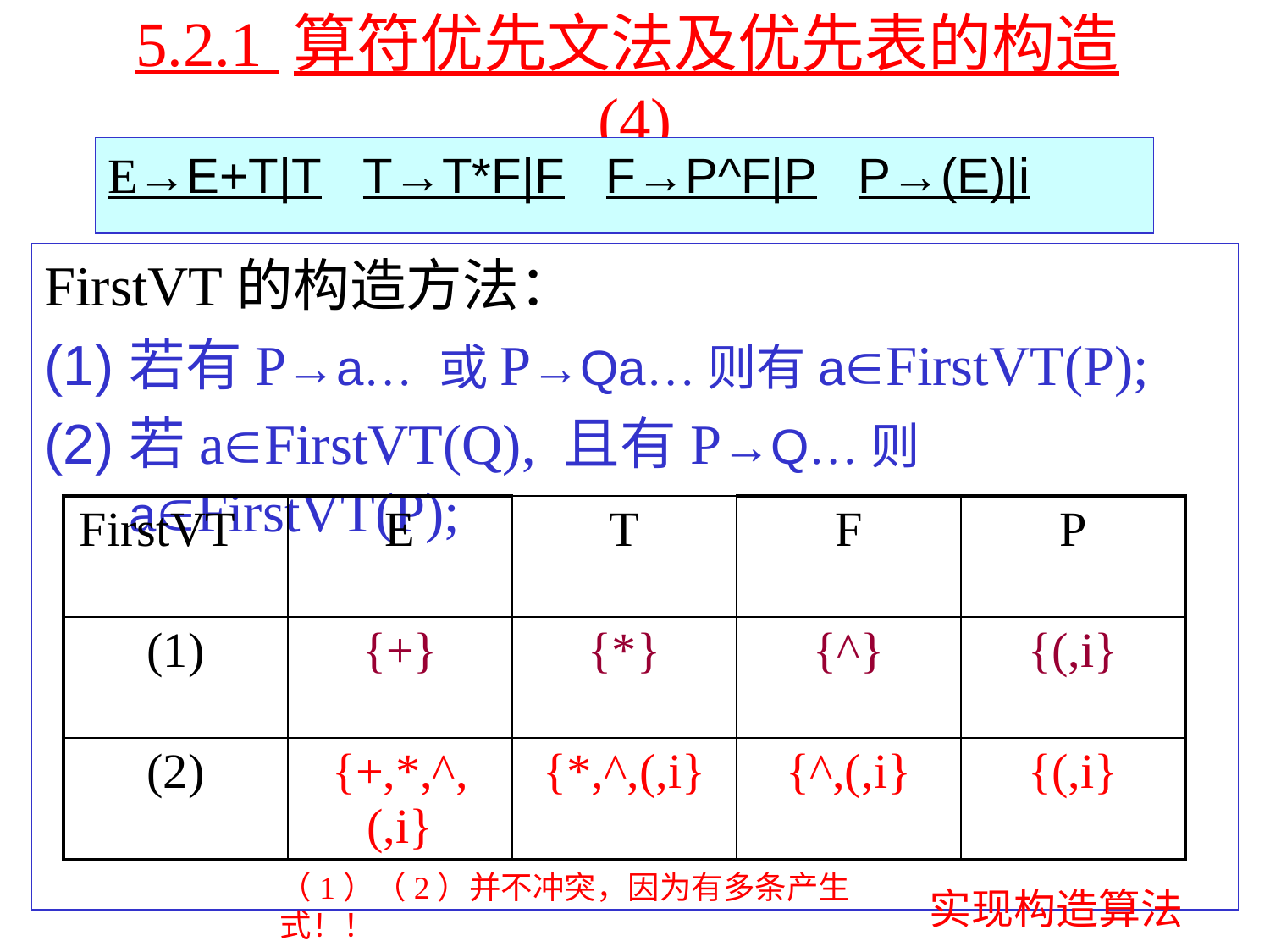

# 5.2.1 算符优先文法及优先表的构造(4)
E→E+T|T   T→T*F|F   F→P^F|P   P→(E)|i
FirstVT的构造方法：
若有P→a… 或P→Qa…则有a∈FirstVT(P);
若a∈FirstVT(Q), 且有P→Q…则a∈FirstVT(P);

| FirstVT | E | T | F | P |
| --- | --- | --- | --- | --- |
| (1) | {+} | {\*} | {^} | {(,i} |
| (2) | {+,\*,^,(,i} | {\*,^,(,i} | {^,(,i} | {(,i} |
（1）（2）并不冲突，因为有多条产生式！！
实现构造算法